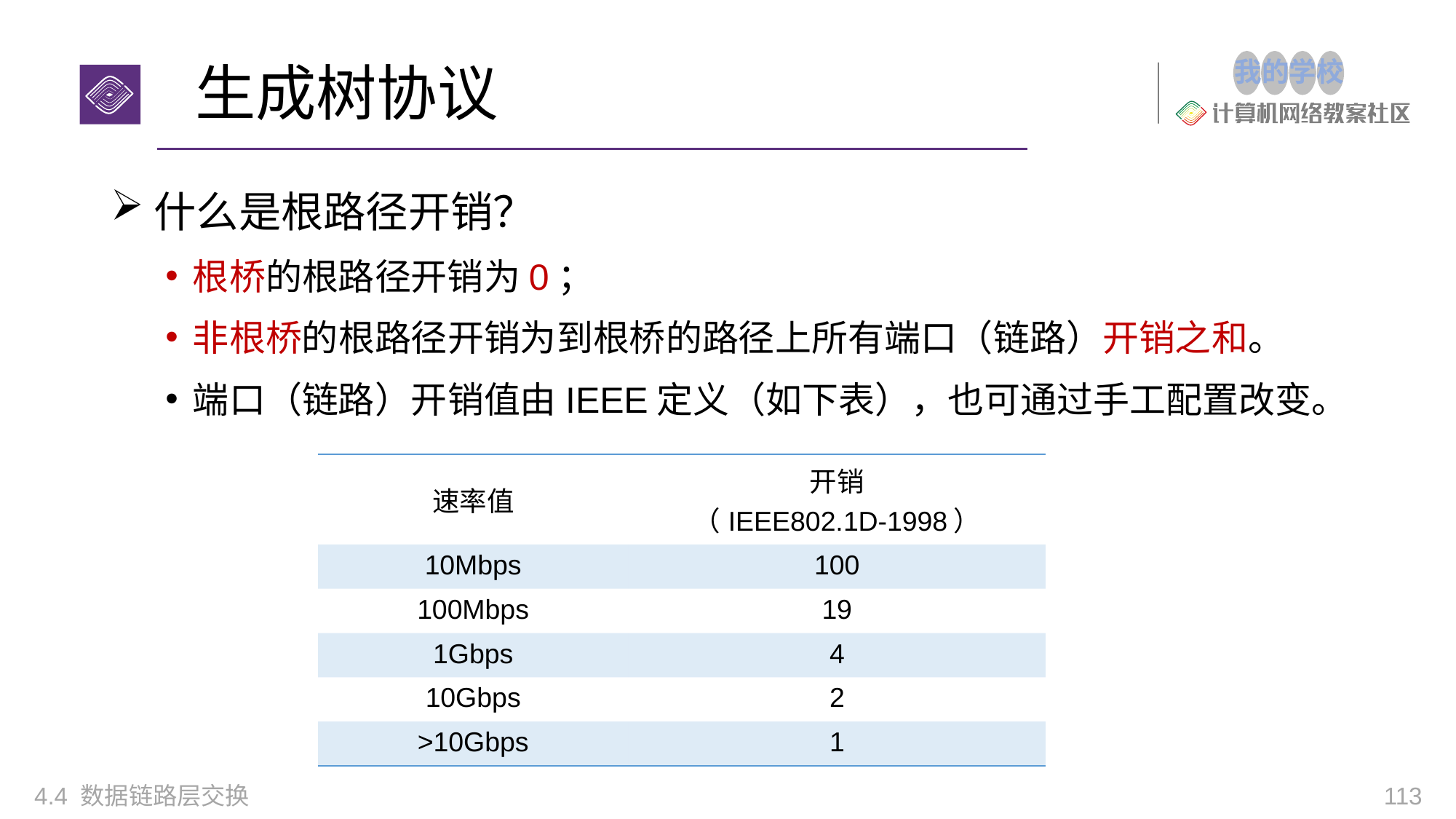

# 生成树协议
什么是根路径开销？
根桥的根路径开销为0；
非根桥的根路径开销为到根桥的路径上所有端口（链路）开销之和。
端口（链路）开销值由IEEE定义（如下表），也可通过手工配置改变。

| 速率值 | 开销 （IEEE802.1D-1998） |
| --- | --- |
| 10Mbps | 100 |
| 100Mbps | 19 |
| 1Gbps | 4 |
| 10Gbps | 2 |
| >10Gbps | 1 |
4.4 数据链路层交换
113